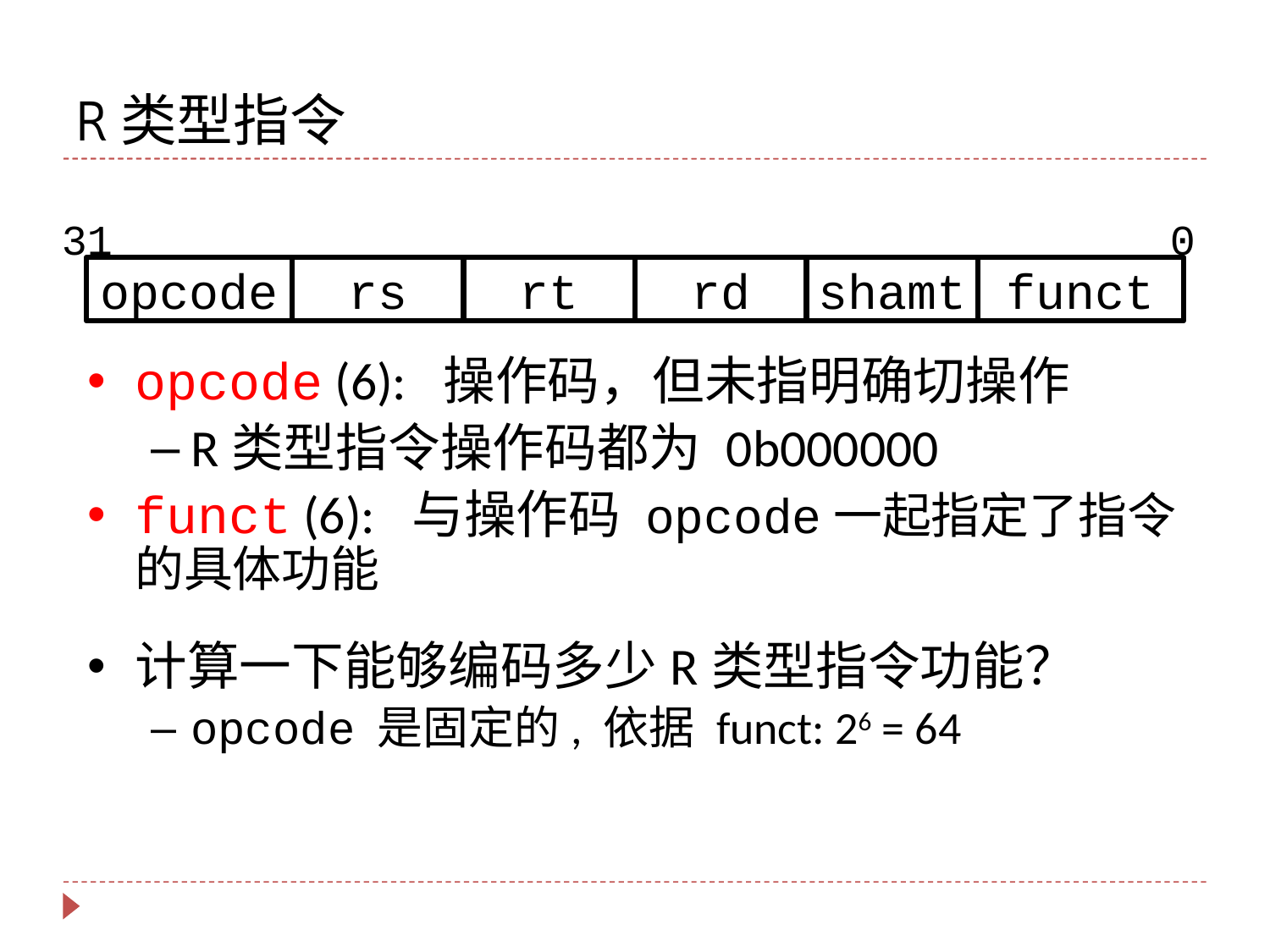

# R类型指令
31
0
opcode
rs
rt
rd
shamt
funct
opcode (6):  操作码，但未指明确切操作
R类型指令操作码都为 0b000000
funct (6):  与操作码 opcode一起指定了指令的具体功能
计算一下能够编码多少R类型指令功能？
opcode 是固定的, 依据 funct: 26 = 64